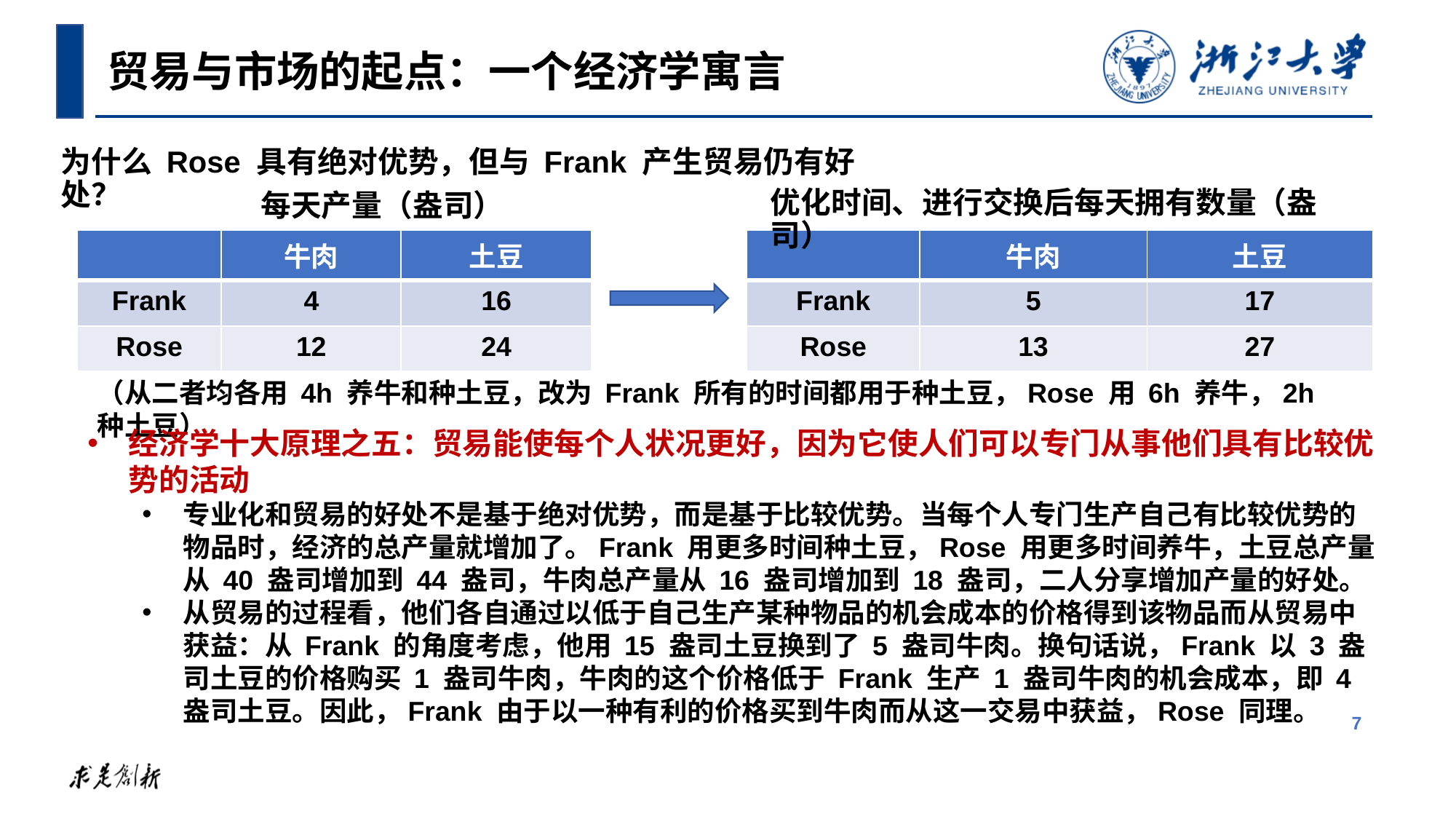

贸易与市场的起点：一个经济学寓言
为什么 Rose 具有绝对优势，但与 Frank 产生贸易仍有好处？
优化时间、进行交换后每天拥有数量（盎司）
每天产量（盎司）
|  | 牛肉 | 土豆 |
| --- | --- | --- |
| Frank | 4 | 16 |
| Rose | 12 | 24 |
|  | 牛肉 | 土豆 |
| --- | --- | --- |
| Frank | 5 | 17 |
| Rose | 13 | 27 |

（从二者均各用 4h 养牛和种土豆，改为 Frank 所有的时间都用于种土豆，Rose 用 6h 养牛，2h 种土豆）
经济学十大原理之五：贸易能使每个人状况更好，因为它使人们可以专门从事他们具有比较优势的活动
专业化和贸易的好处不是基于绝对优势，而是基于比较优势。当每个人专门生产自己有比较优势的物品时，经济的总产量就增加了。Frank 用更多时间种土豆，Rose 用更多时间养牛，土豆总产量从 40 盎司增加到 44 盎司，牛肉总产量从 16 盎司增加到 18 盎司，二人分享增加产量的好处。
从贸易的过程看，他们各自通过以低于自己生产某种物品的机会成本的价格得到该物品而从贸易中获益：从 Frank 的角度考虑，他用 15 盎司土豆换到了 5 盎司牛肉。换句话说，Frank 以 3 盎司土豆的价格购买 1 盎司牛肉，牛肉的这个价格低于 Frank 生产 1 盎司牛肉的机会成本，即 4 盎司土豆。因此，Frank 由于以一种有利的价格买到牛肉而从这一交易中获益，Rose 同理。
7